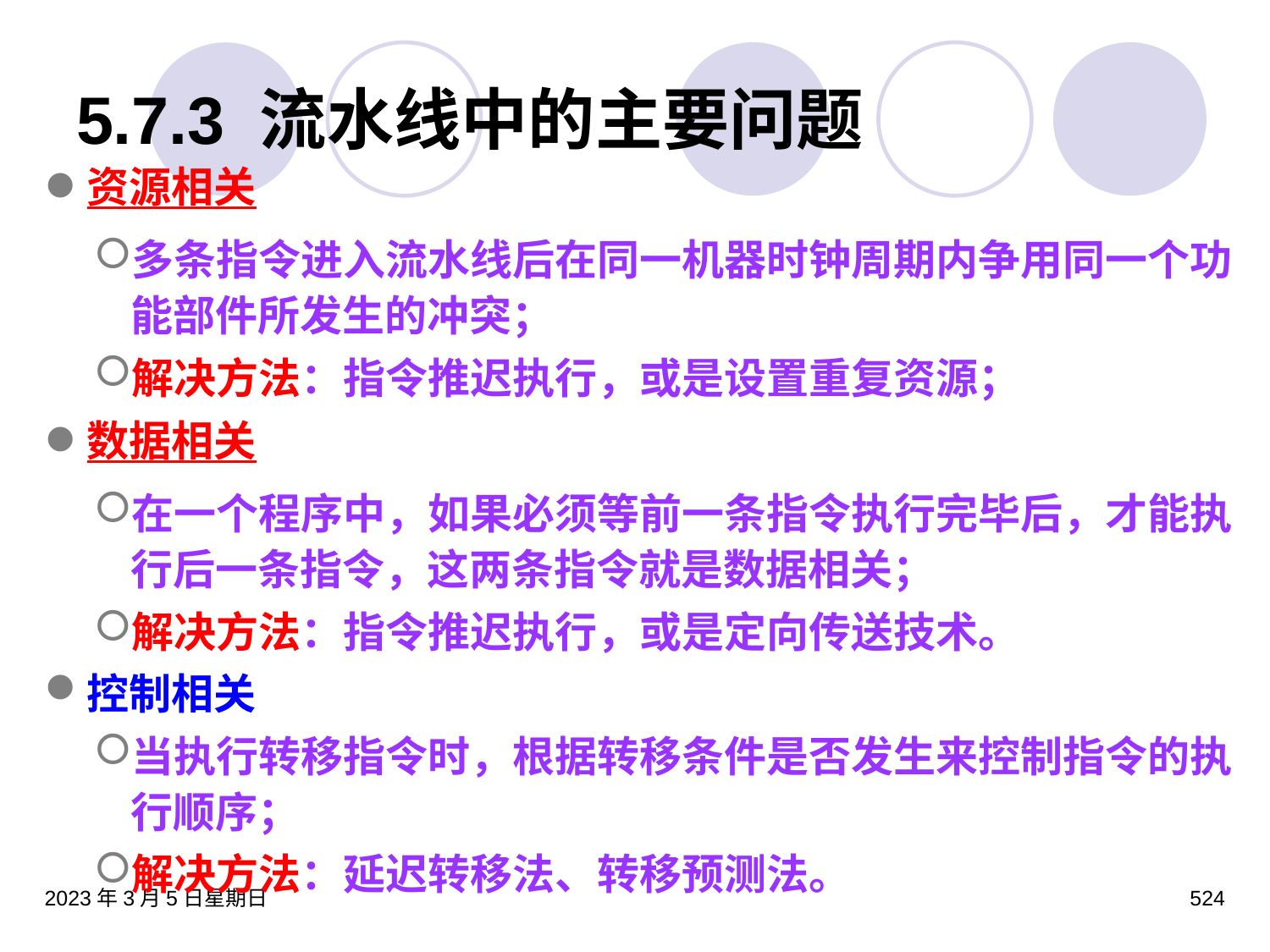

# 5.7.3 流水线中的主要问题
资源相关
多条指令进入流水线后在同一机器时钟周期内争用同一个功能部件所发生的冲突；
解决方法：指令推迟执行，或是设置重复资源；
数据相关
在一个程序中，如果必须等前一条指令执行完毕后，才能执行后一条指令，这两条指令就是数据相关；
解决方法：指令推迟执行，或是定向传送技术。
控制相关
当执行转移指令时，根据转移条件是否发生来控制指令的执行顺序；
解决方法：延迟转移法、转移预测法。
2023年3月5日星期日
524